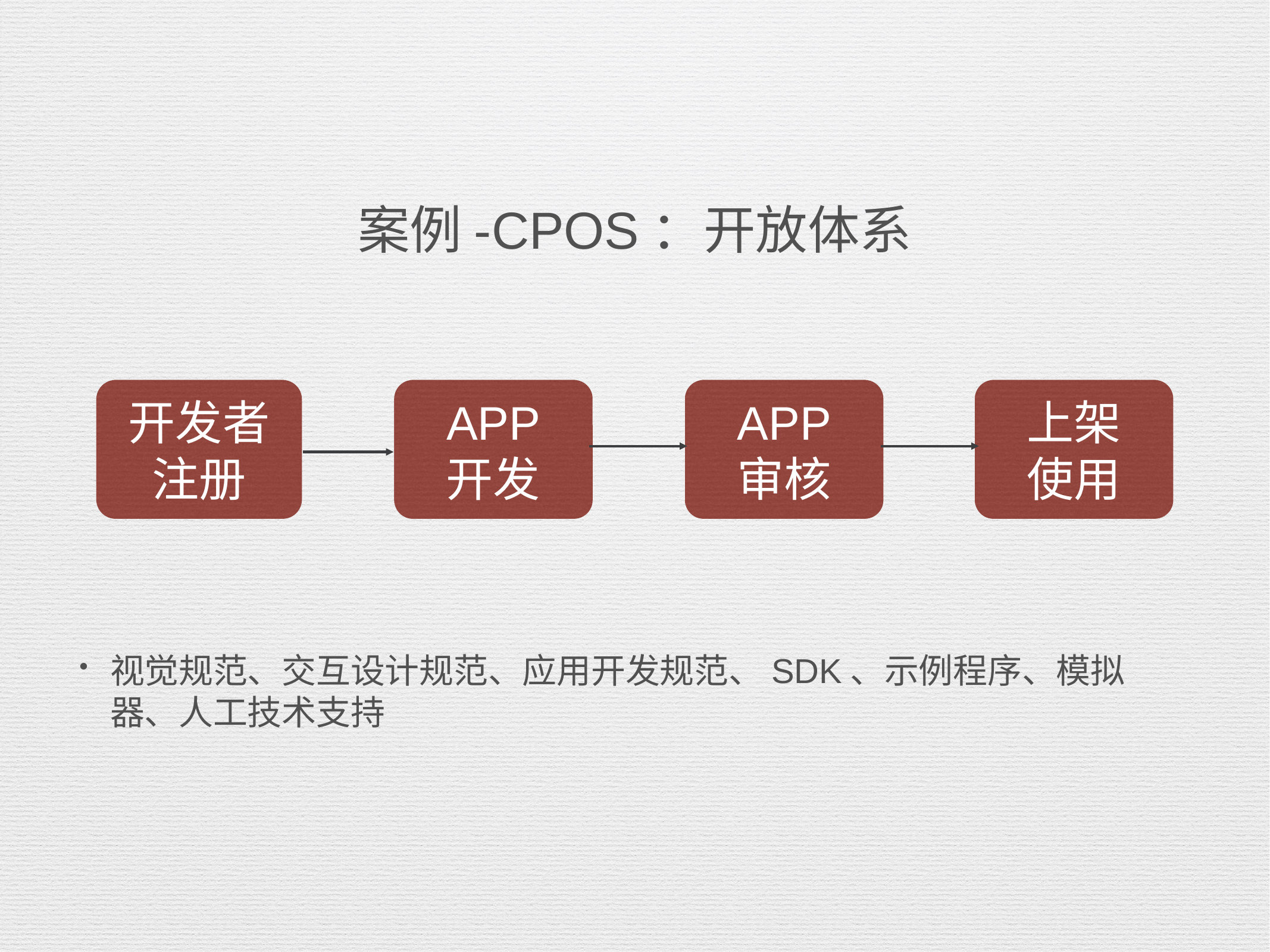

# 案例-CPOS：开放体系
开发者
注册
APP
开发
APP
审核
上架
使用

视觉规范、交互设计规范、应用开发规范、SDK、示例程序、模拟器、人工技术支持